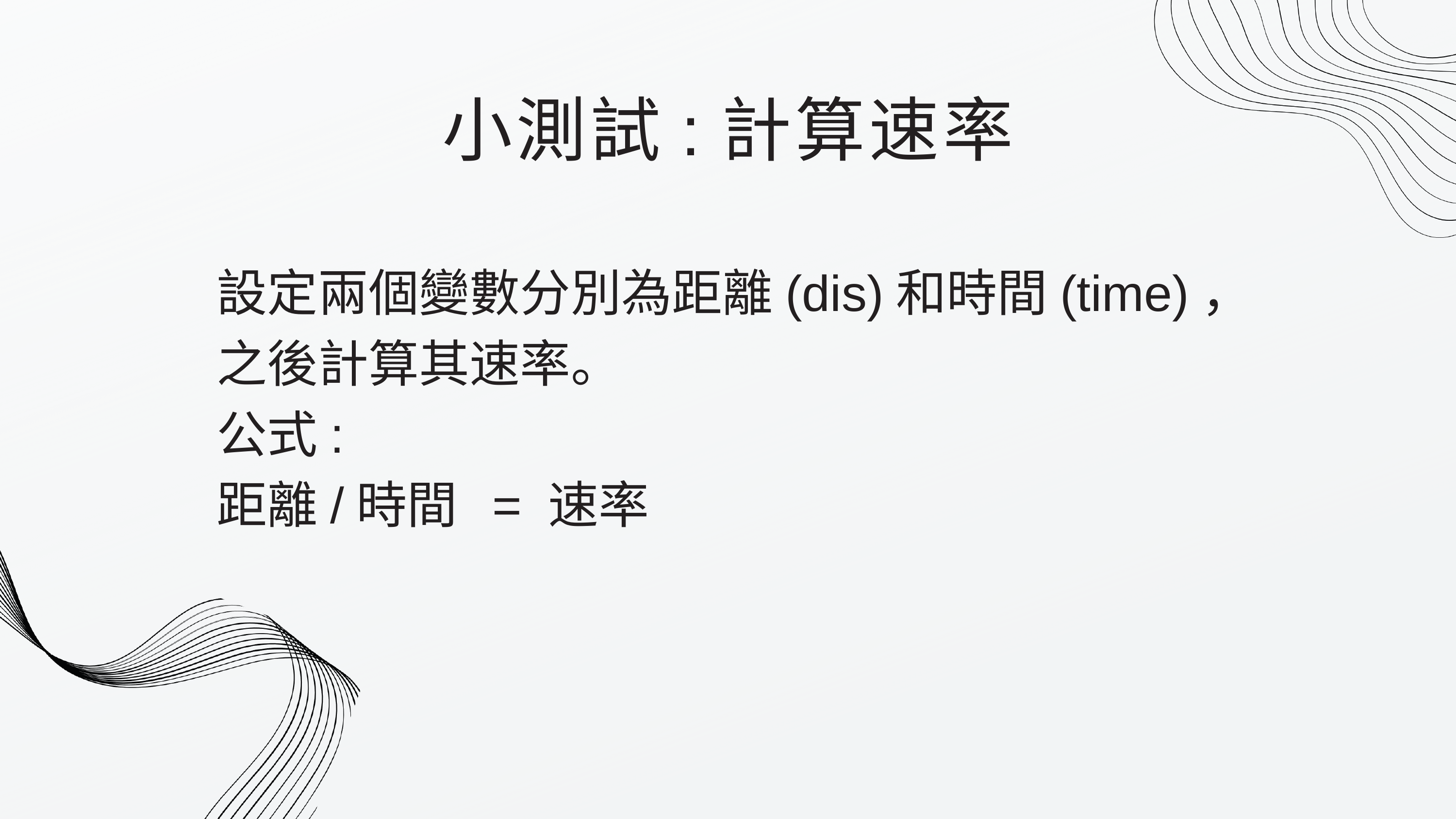

小測試:計算速率
設定兩個變數分別為距離(dis)和時間(time)，
之後計算其速率。
公式:
距離/時間  = 速率